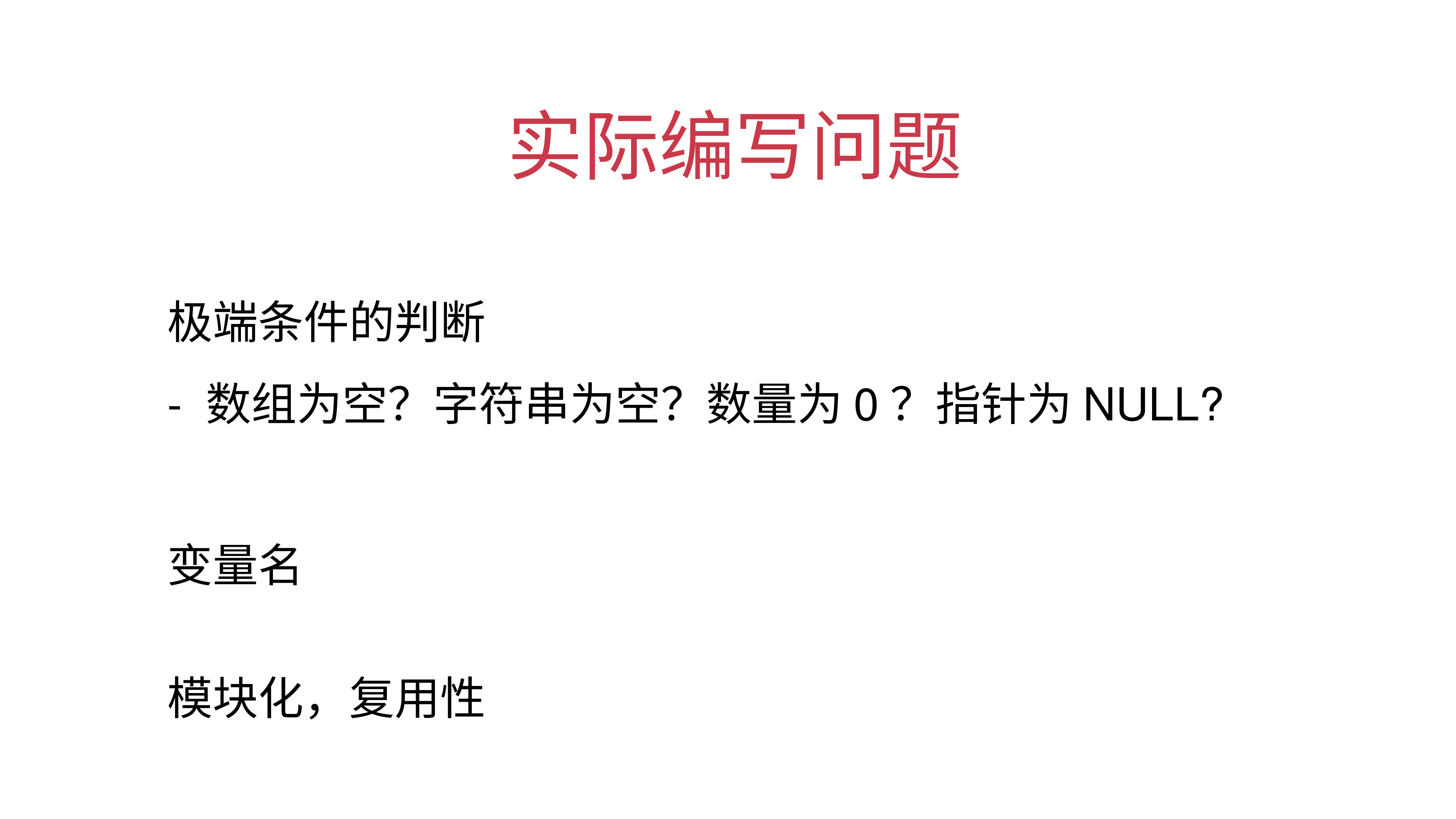

# 实际编写问题
极端条件的判断
- 数组为空？字符串为空？数量为0？指针为NULL?
变量名
模块化，复用性